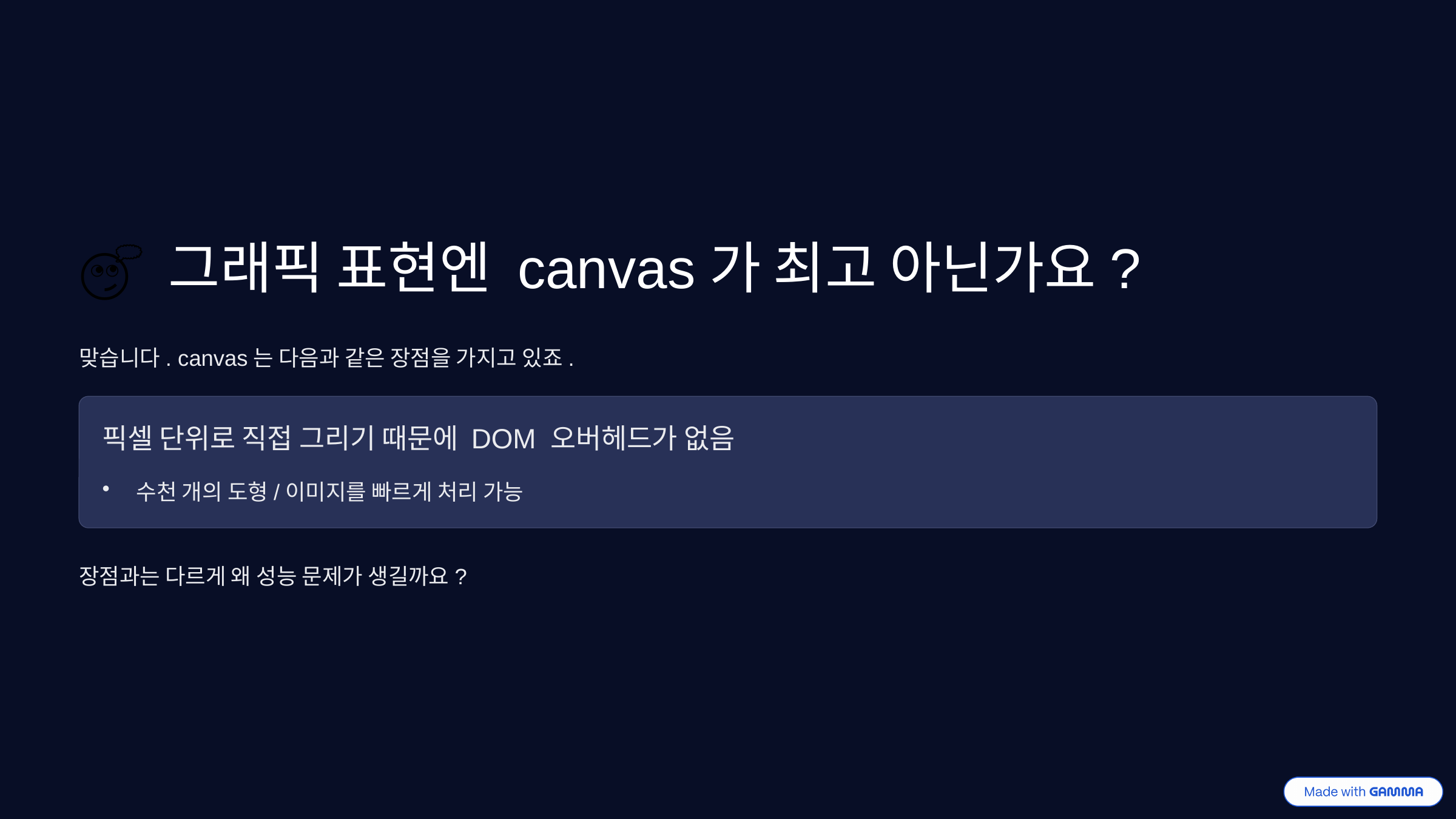

🤔 그래픽 표현엔 canvas가 최고 아닌가요?
맞습니다. canvas는 다음과 같은 장점을 가지고 있죠.

픽셀 단위로 직접 그리기 때문에 DOM 오버헤드가 없음
수천 개의 도형/이미지를 빠르게 처리 가능
장점과는 다르게 왜 성능 문제가 생길까요?